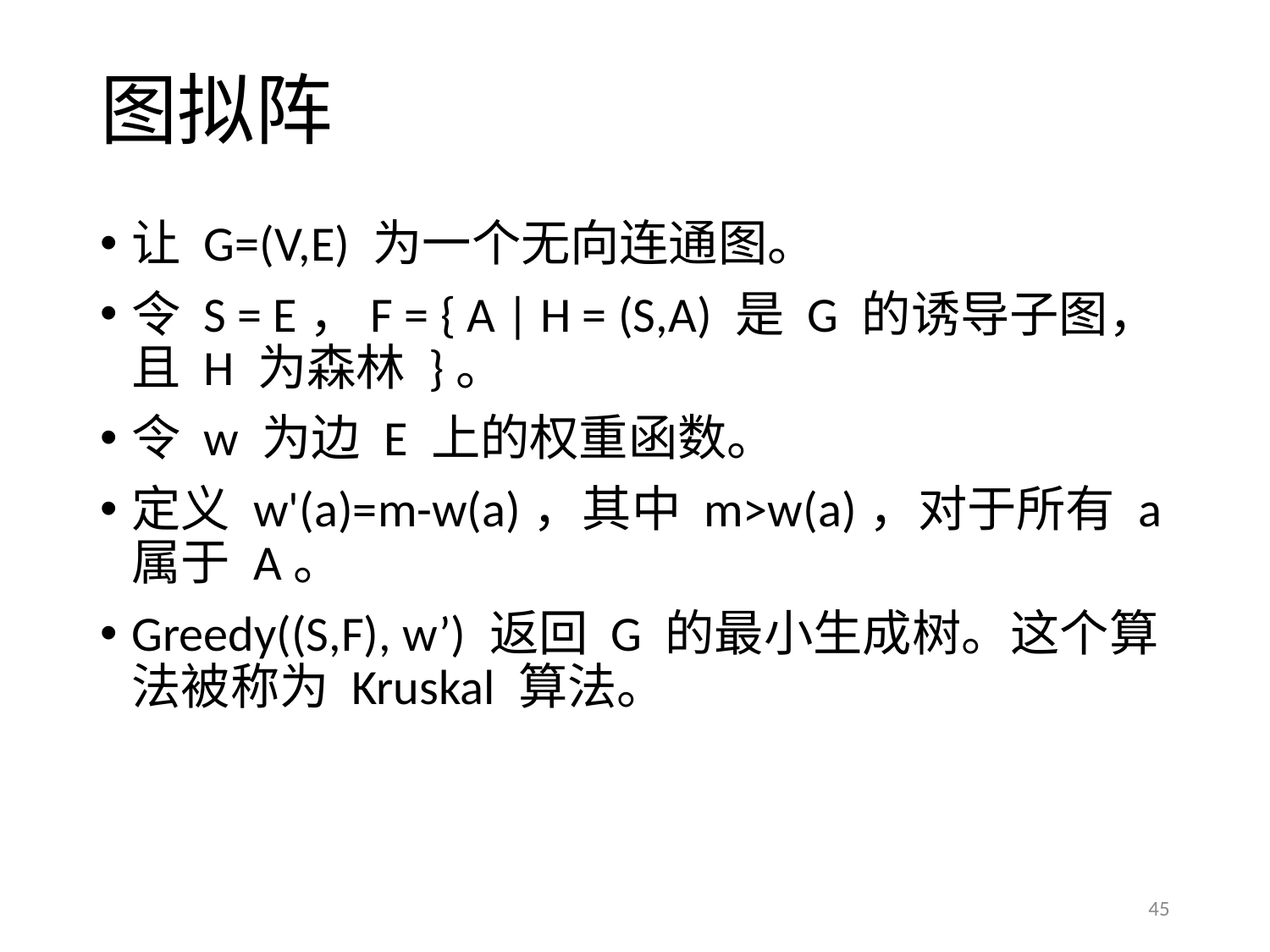

# 图拟阵
让 G=(V,E) 为一个无向连通图。
令 S = E，F = { A | H = (S,A) 是 G 的诱导子图，且 H 为森林 }。
令 w 为边 E 上的权重函数。
定义 w'(a)=m-w(a)，其中 m>w(a)，对于所有 a 属于 A。
Greedy((S,F), w’) 返回 G 的最小生成树。这个算法被称为 Kruskal 算法。
45